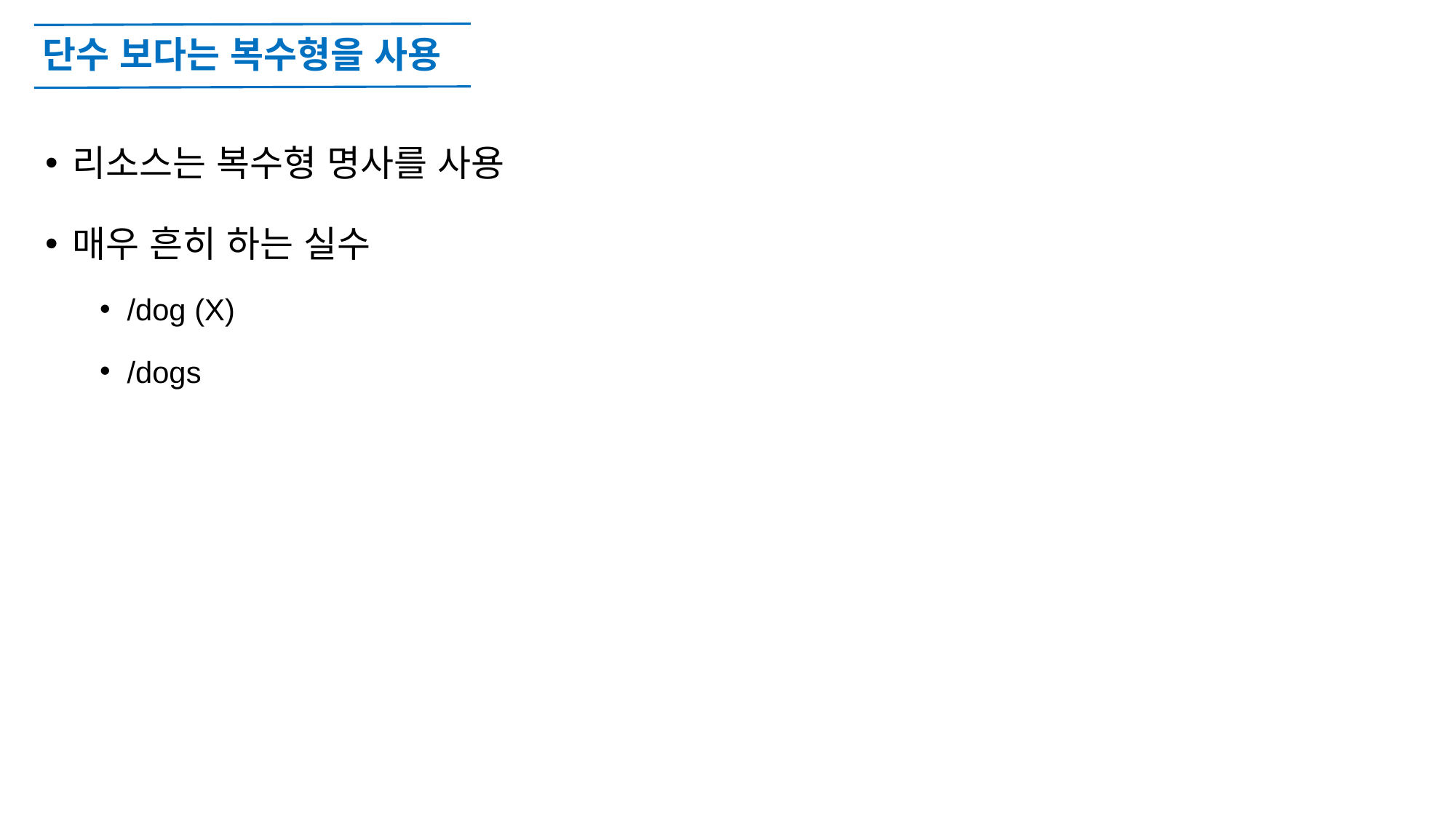

# 단수 보다는 복수형을 사용
리소스는 복수형 명사를 사용
매우 흔히 하는 실수
/dog (X)
/dogs